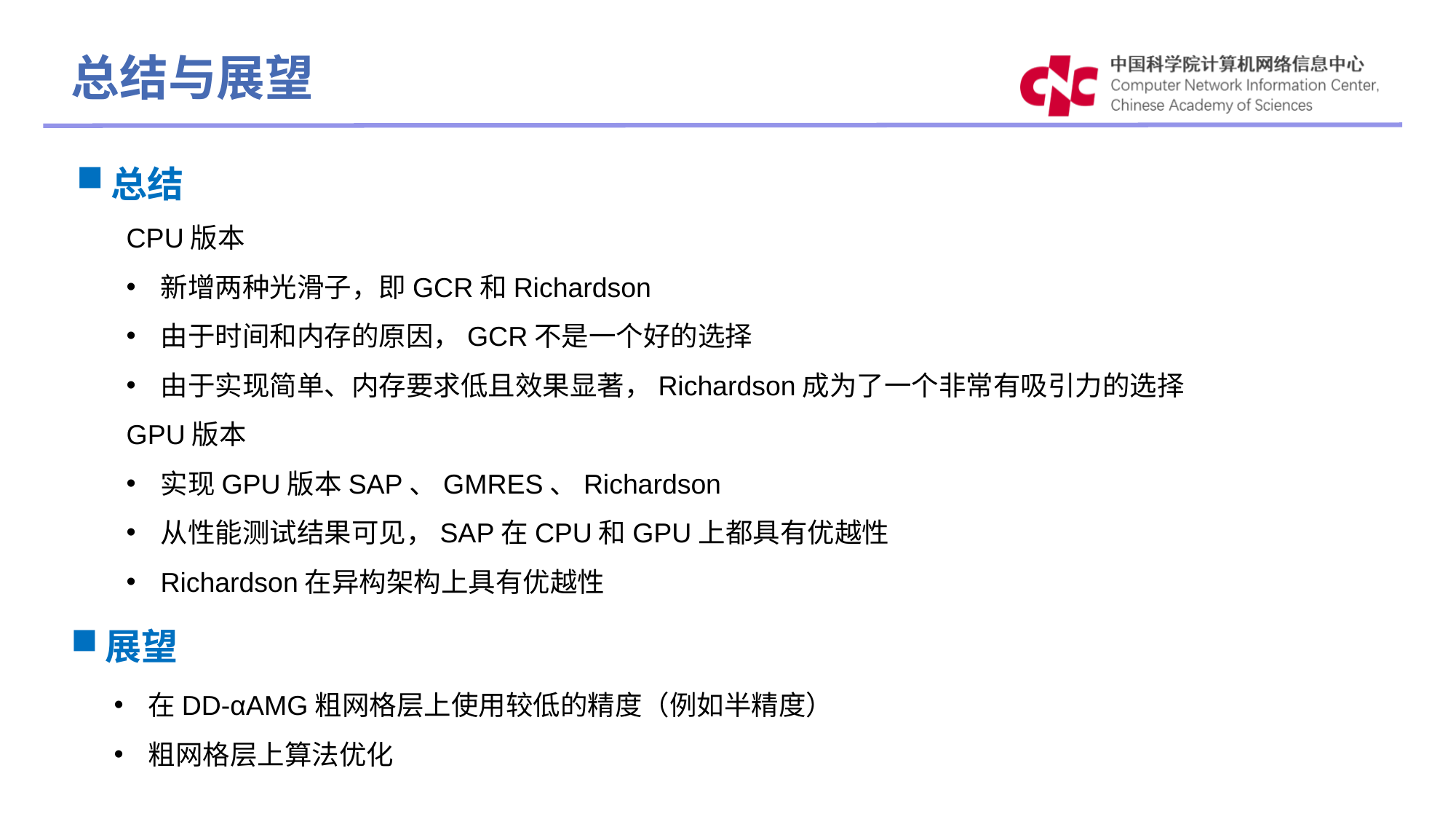

# 总结与展望
总结
CPU版本
新增两种光滑子，即GCR和Richardson
由于时间和内存的原因，GCR不是一个好的选择
由于实现简单、内存要求低且效果显著，Richardson成为了一个非常有吸引力的选择
GPU版本
实现GPU版本SAP、GMRES、Richardson
从性能测试结果可见，SAP在CPU和GPU上都具有优越性
Richardson在异构架构上具有优越性

展望
在DD-αAMG粗网格层上使用较低的精度（例如半精度）
粗网格层上算法优化